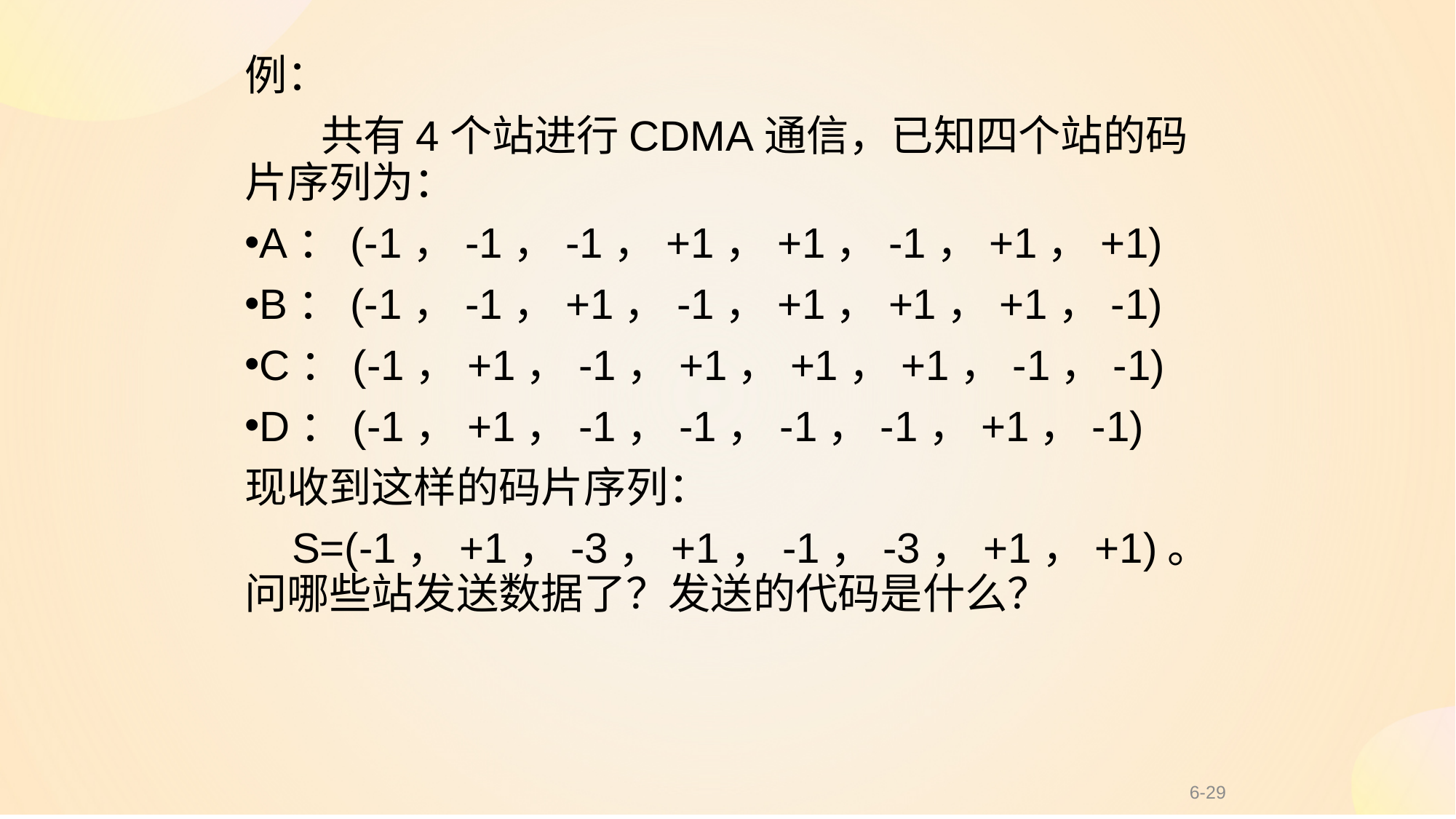

例：
       共有4个站进行CDMA通信，已知四个站的码片序列为：
A：(-1，-1，-1，+1，+1，-1，+1，+1)
B：(-1，-1，+1，-1，+1，+1，+1，-1)
C：(-1，+1，-1，+1，+1，+1，-1，-1)
D：(-1，+1，-1，-1，-1，-1，+1，-1)
现收到这样的码片序列：
    S=(-1，+1，-3，+1，-1，-3，+1，+1)。问哪些站发送数据了？发送的代码是什么？

6-29